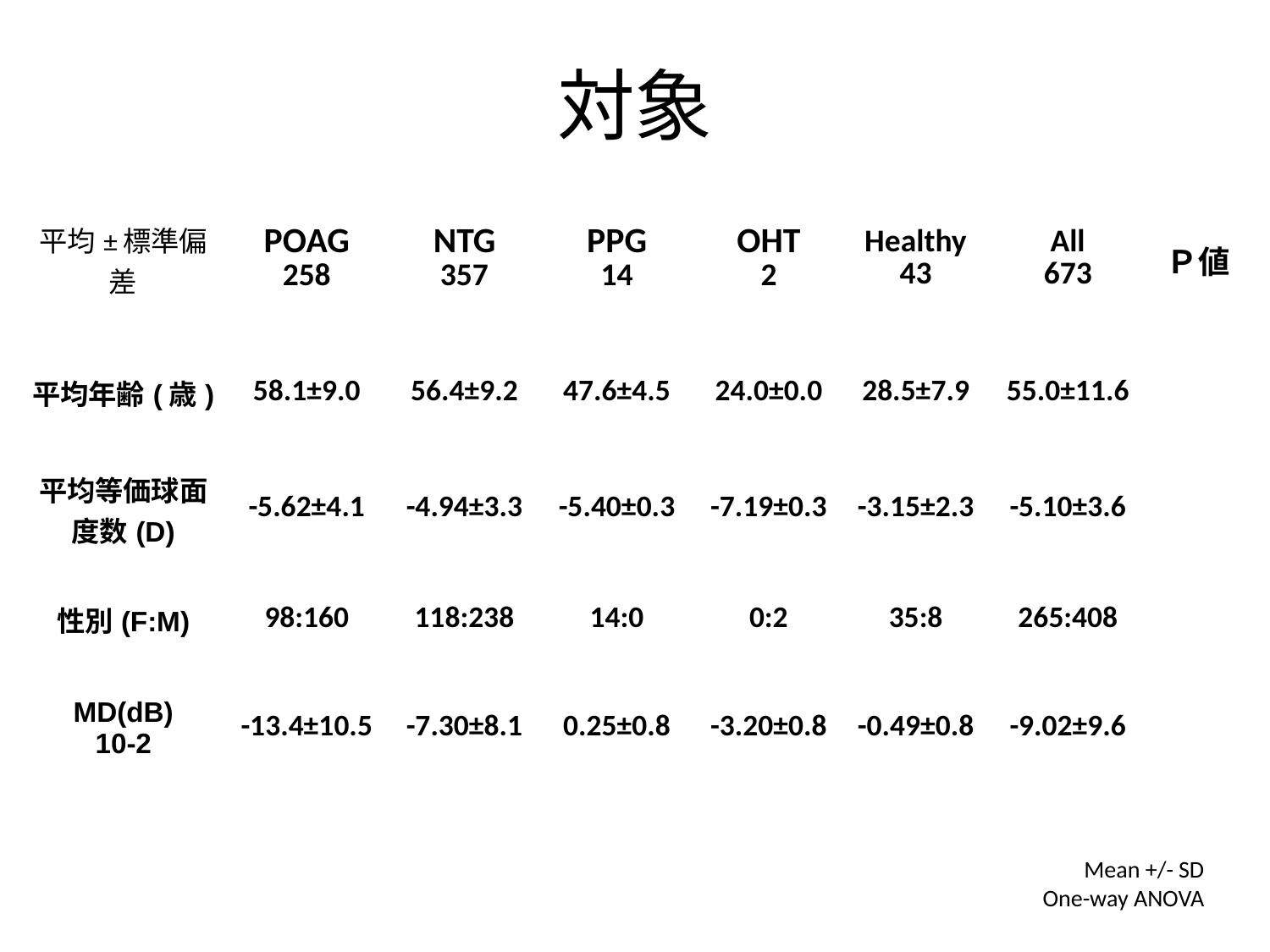

# 対象
| 平均±標準偏差 | POAG 258 | NTG 357 | PPG 14 | OHT 2 | Healthy 43 | All 673 | Ｐ値 |
| --- | --- | --- | --- | --- | --- | --- | --- |
| 平均年齢(歳) | 58.1±9.0 | 56.4±9.2 | 47.6±4.5 | 24.0±0.0 | 28.5±7.9 | 55.0±11.6 |  |
| 平均等価球面度数(D) | -5.62±4.1 | -4.94±3.3 | -5.40±0.3 | -7.19±0.3 | -3.15±2.3 | -5.10±3.6 |  |
| 性別(F:M) | 98:160 | 118:238 | 14:0 | 0:2 | 35:8 | 265:408 |  |
| MD(dB) 10-2 | -13.4±10.5 | -7.30±8.1 | 0.25±0.8 | -3.20±0.8 | -0.49±0.8 | -9.02±9.6 |  |

Mean +/- SD
One-way ANOVA